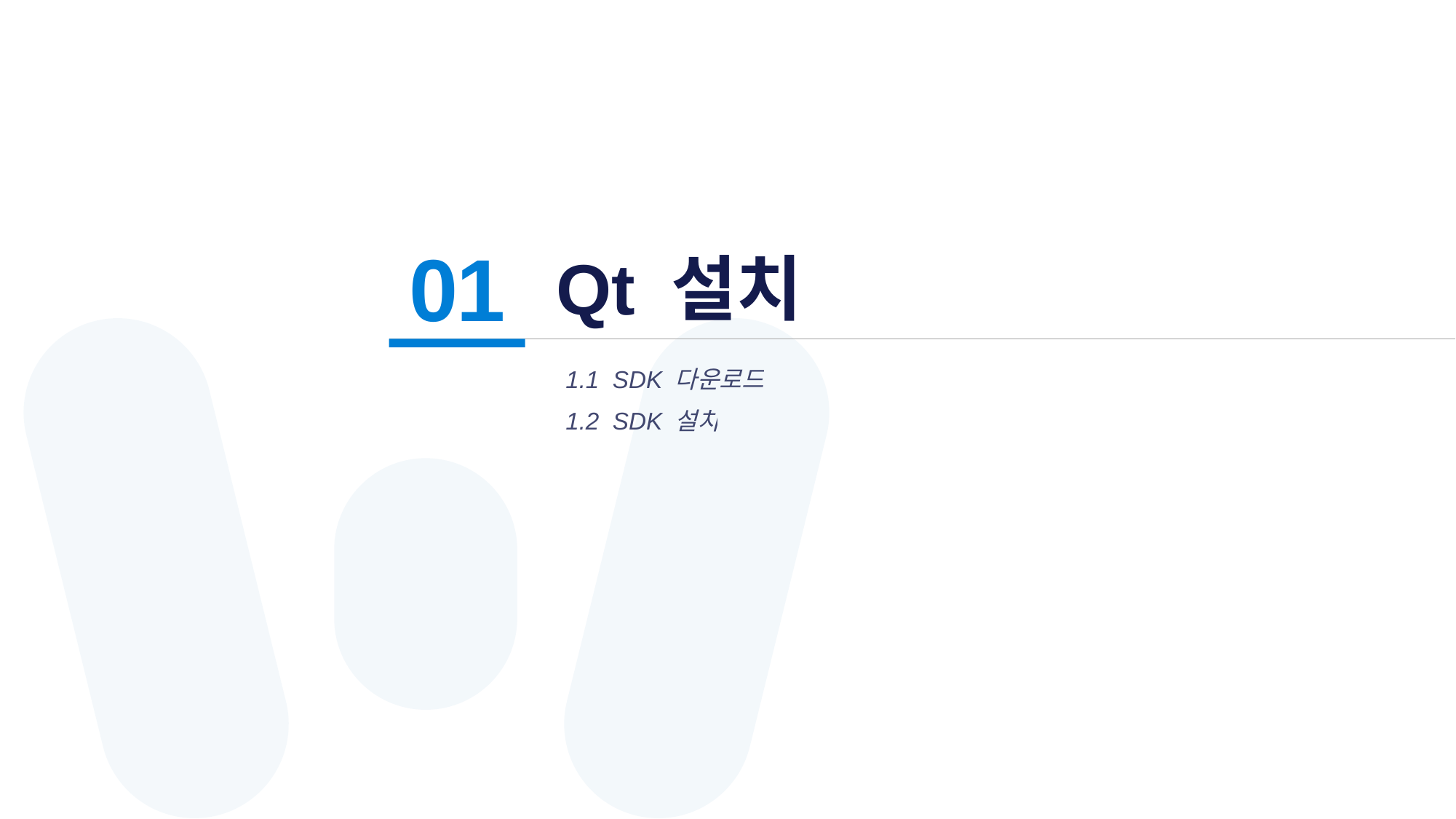

# Qt 설치
01
1.1  SDK 다운로드
1.2  SDK 설치